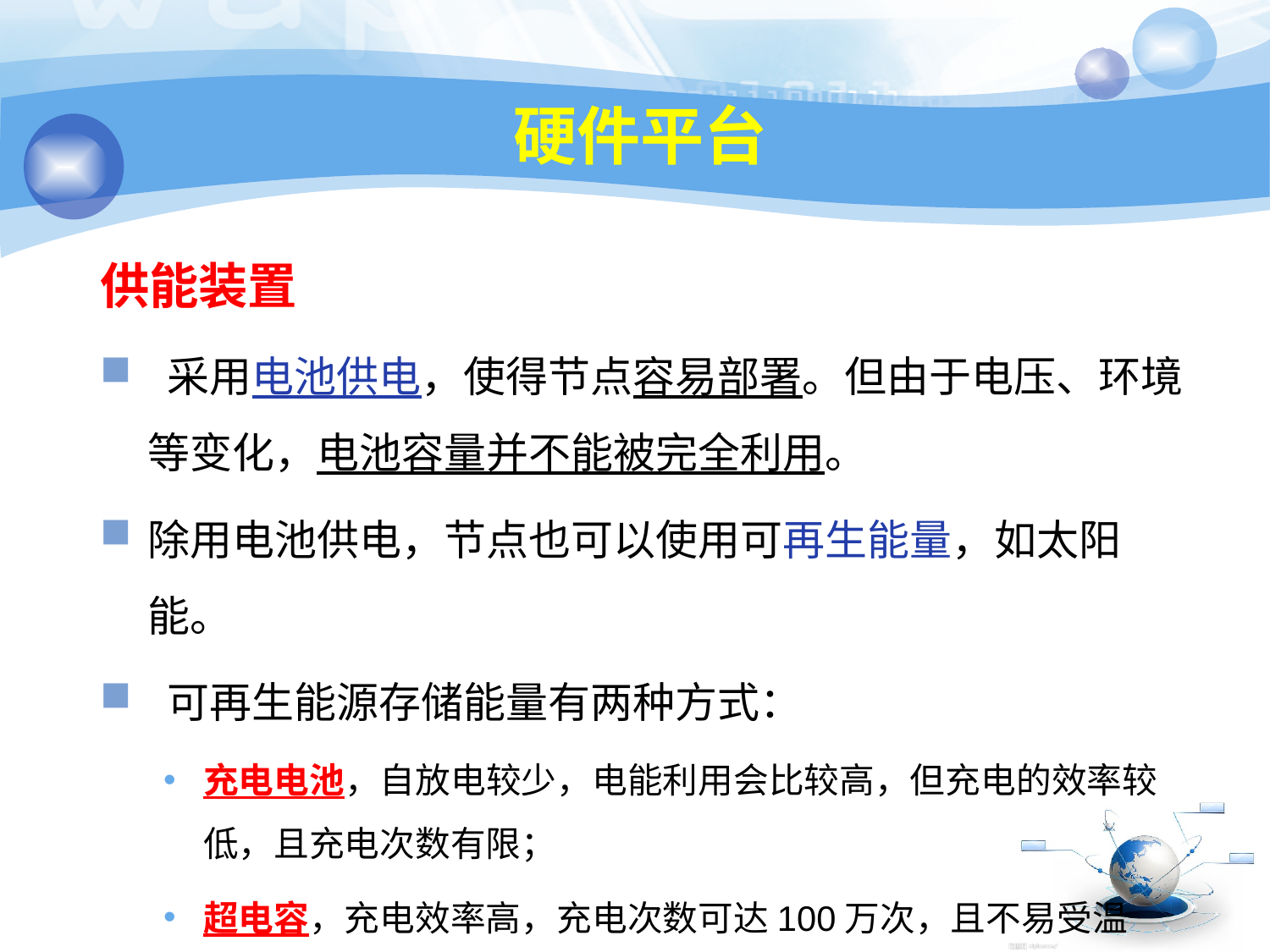

31
# 硬件平台
供能装置
 采用电池供电，使得节点容易部署。但由于电压、环境等变化，电池容量并不能被完全利用。
除用电池供电，节点也可以使用可再生能量，如太阳能。
 可再生能源存储能量有两种方式：
充电电池，自放电较少，电能利用会比较高，但充电的效率较低，且充电次数有限；
超电容，充电效率高，充电次数可达100万次，且不易受温度，振动等因素的影响。